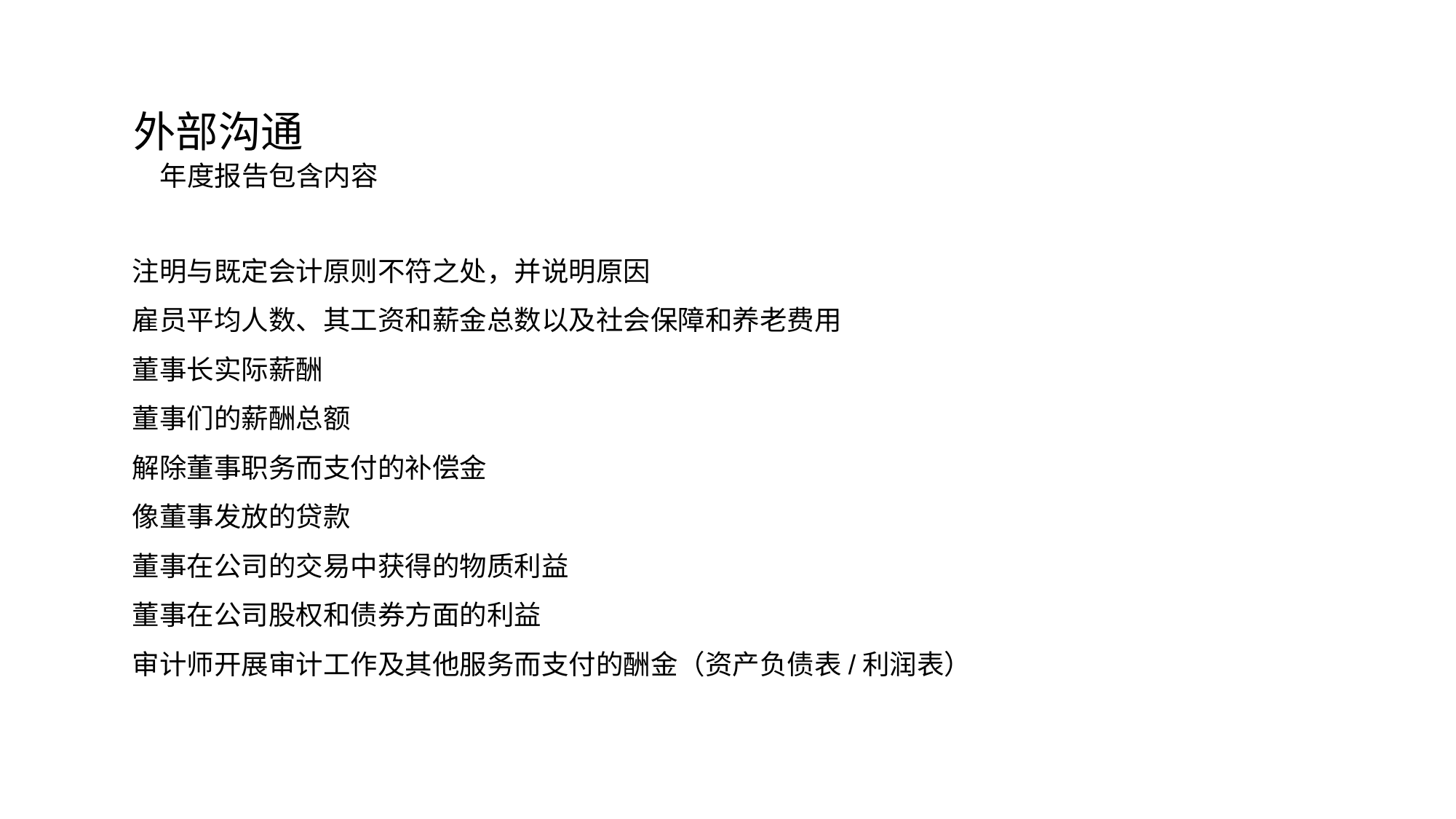

外部沟通
年度报告包含内容
注明与既定会计原则不符之处，并说明原因
雇员平均人数、其工资和薪金总数以及社会保障和养老费用
董事长实际薪酬
董事们的薪酬总额
解除董事职务而支付的补偿金
像董事发放的贷款
董事在公司的交易中获得的物质利益
董事在公司股权和债券方面的利益
审计师开展审计工作及其他服务而支付的酬金（资产负债表/利润表）